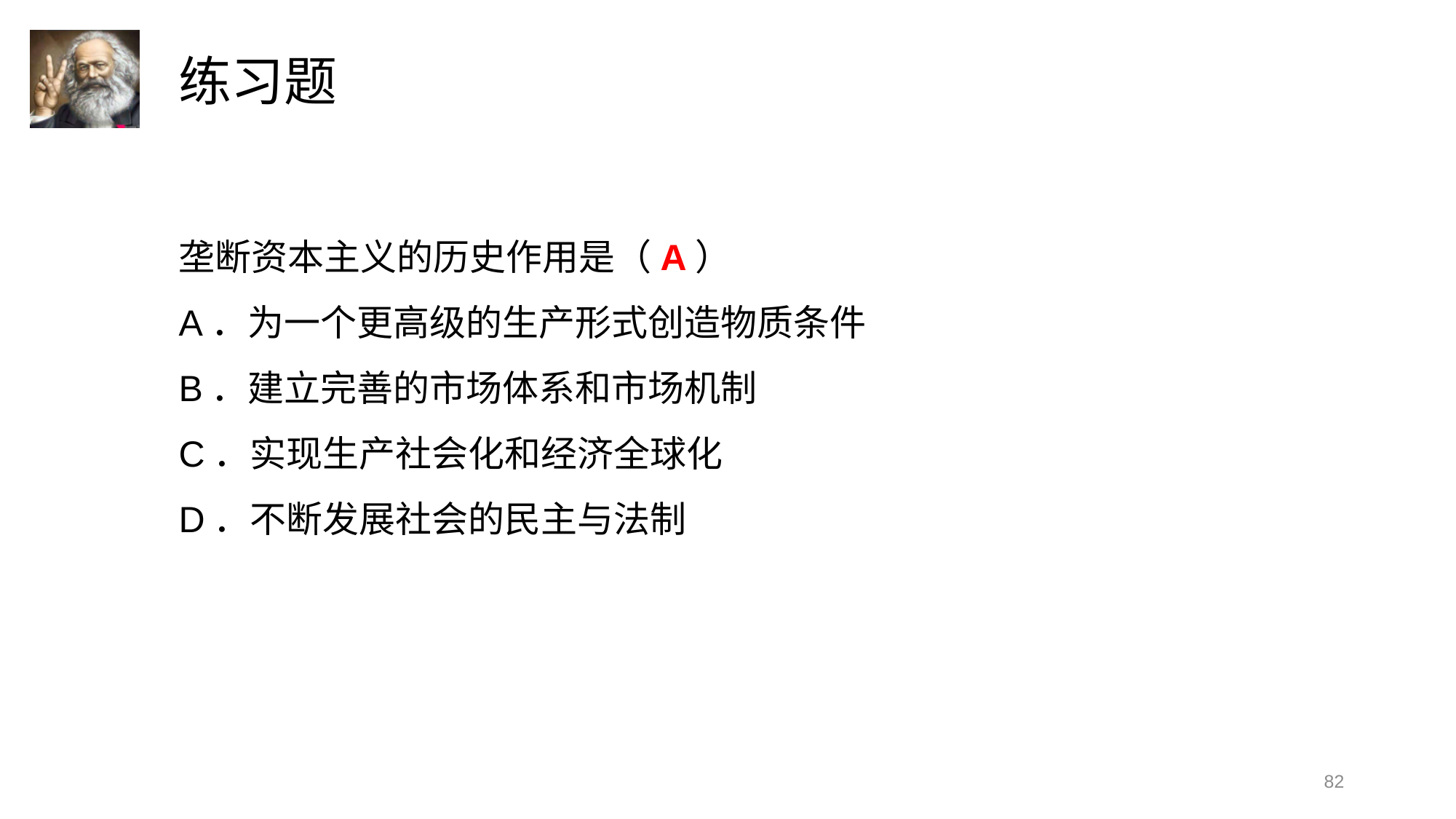

垄断资本主义的历史作用是（A）
A．为一个更高级的生产形式创造物质条件
B．建立完善的市场体系和市场机制
C．实现生产社会化和经济全球化
D．不断发展社会的民主与法制
82